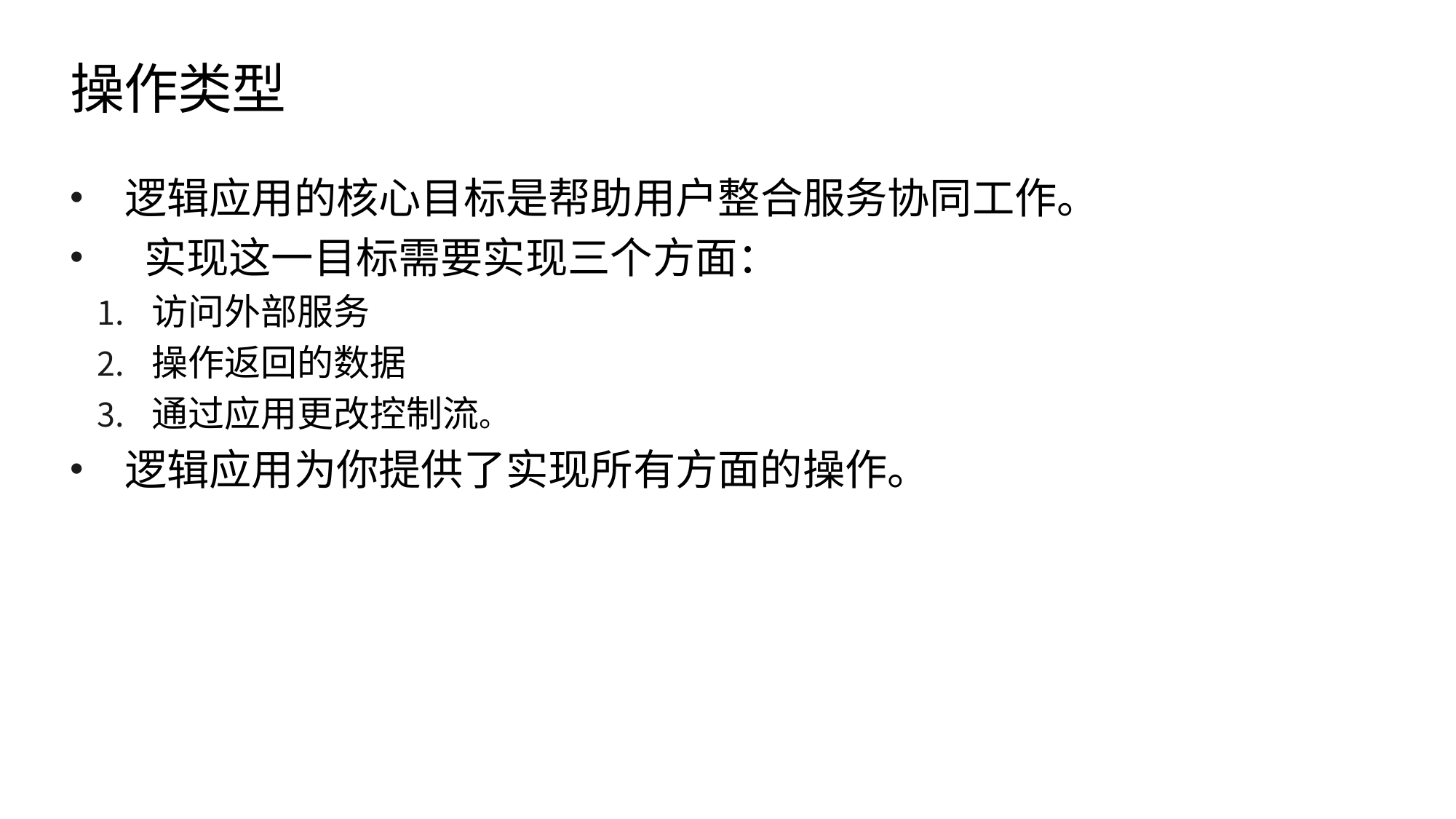

# 操作类型
逻辑应用的核心目标是帮助用户整合服务协同工作。
 实现这一目标需要实现三个方面：
访问外部服务
操作返回的数据
通过应用更改控制流。
逻辑应用为你提供了实现所有方面的操作。